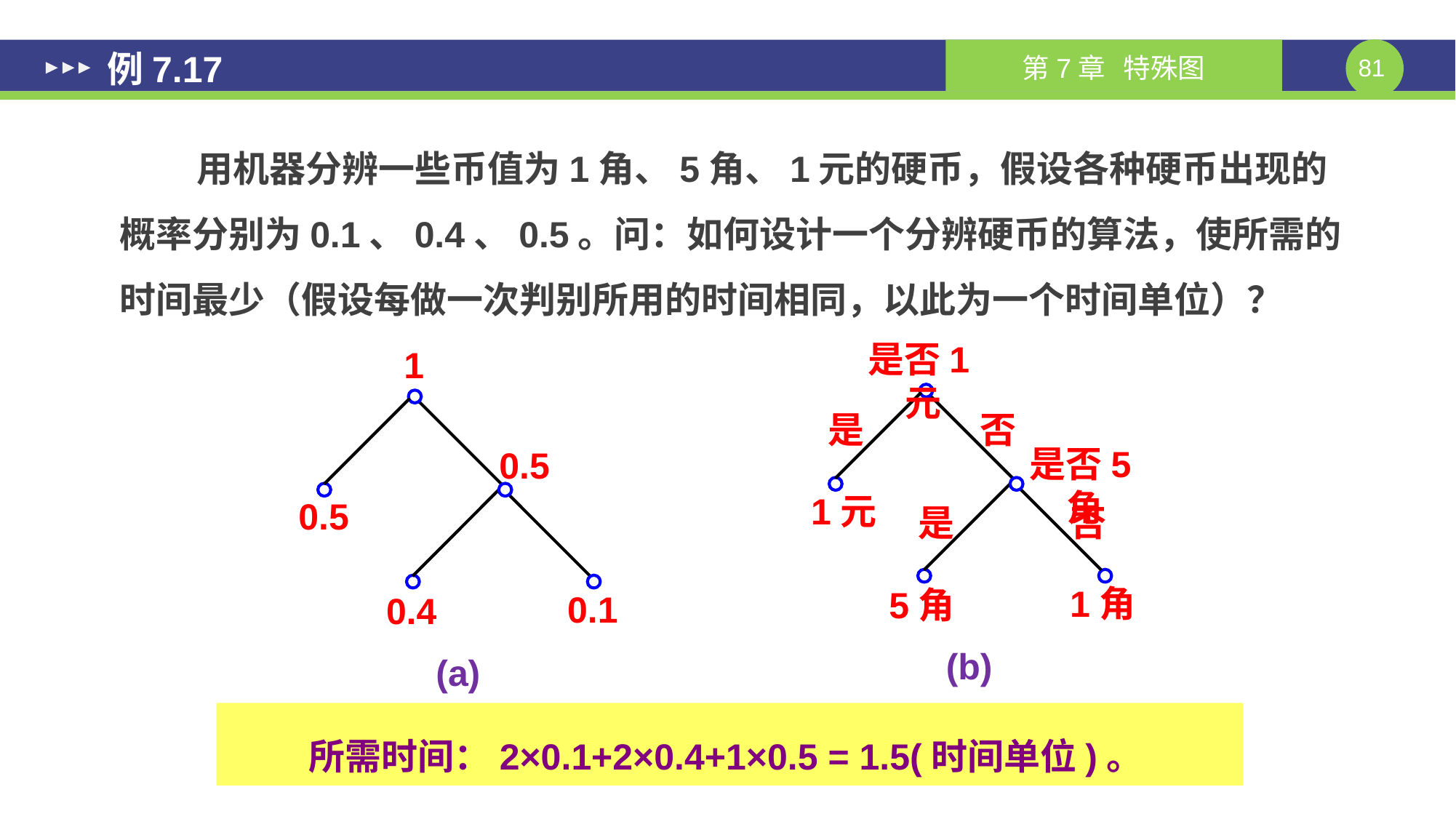

# 例7.17
用机器分辨一些币值为1角、5角、1元的硬币，假设各种硬币出现的概率分别为0.1、0.4、0.5。问：如何设计一个分辨硬币的算法，使所需的时间最少（假设每做一次判别所用的时间相同，以此为一个时间单位）？
是否1元

是
否
是否5角

1元
是
否

1角
5角
(b)
1

0.5

0.5

0.1
0.4
(a)
所需时间：2×0.1+2×0.4+1×0.5 = 1.5(时间单位)。